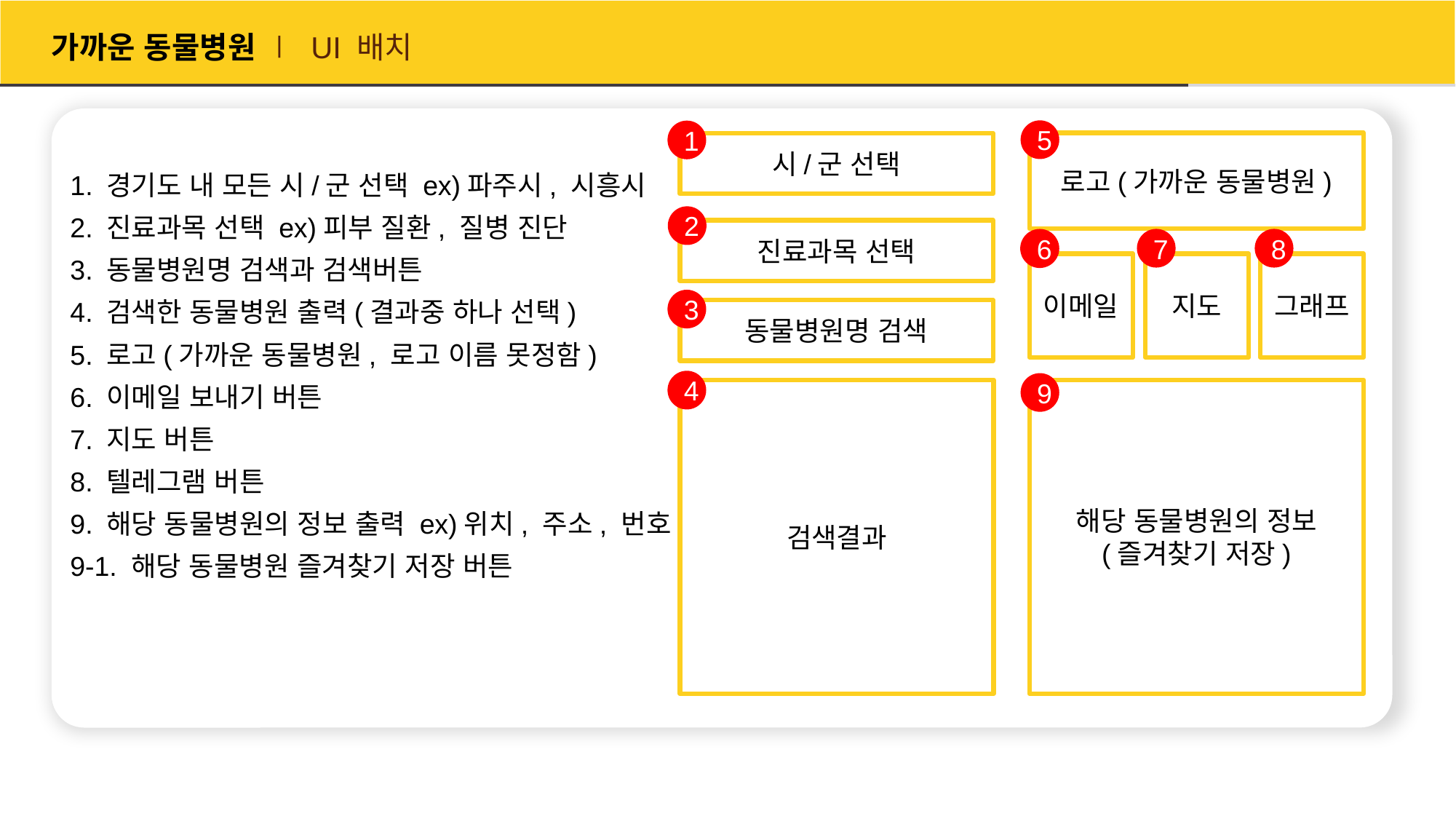

# 가까운 동물병원 ∣ UI 배치

경기도 내 모든 시/군 선택 ex)파주시, 시흥시
진료과목 선택 ex)피부 질환, 질병 진단
동물병원명 검색과 검색버튼
검색한 동물병원 출력(결과중 하나 선택)
로고(가까운 동물병원, 로고 이름 못정함)
이메일 보내기 버튼
지도 버튼
텔레그램 버튼
해당 동물병원의 정보 출력 ex)위치, 주소, 번호
9-1. 해당 동물병원 즐겨찾기 저장 버튼
5
1
로고(가까운 동물병원)
시/군 선택
2
진료과목 선택
6
7
8
이메일
지도
그래프
3
동물병원명 검색
4
9
검색결과
해당 동물병원의 정보
(즐겨찾기 저장)